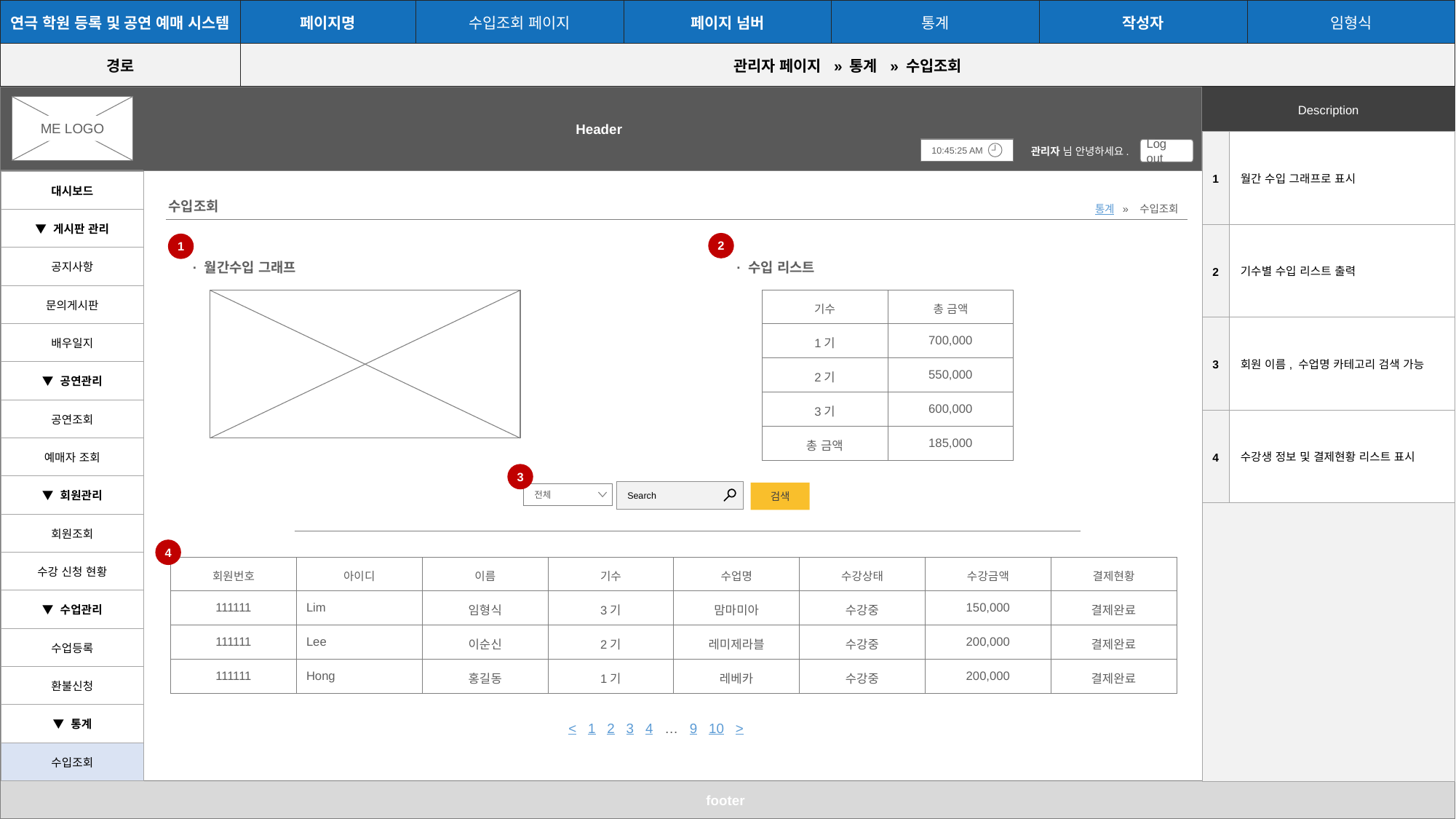

| 연극 학원 등록 및 공연 예매 시스템 | 페이지명 | 수입조회 페이지 | 페이지 넘버 | 통계 | 작성자 | 임형식 |
| --- | --- | --- | --- | --- | --- | --- |
| 경로 | 관리자 페이지  » 통계  » 수입조회 |  |  |  |  |  |
Header
| Description |
| --- |

ME LOGO
| 1 | 월간 수입 그래프로 표시 |
| --- | --- |
| 2 | 기수별 수입 리스트 출력 |
| 3 | 회원 이름, 수업명 카테고리 검색 가능 |
| 4 | 수강생 정보 및 결제현황 리스트 표시 |
|  |  |
10:45:25 AM

관리자 님 안녕하세요.
Log out

| 대시보드 |
| --- |
| ▼ 게시판 관리 |
| 공지사항 |
| 문의게시판 |
| 배우일지 |
| ▼ 공연관리 |
| 공연조회 |
| 예매자 조회 |
| ▼ 회원관리 |
| 회원조회 |
| 수강 신청 현황 |
| ▼ 수업관리 |
| 수업등록 |
| 환불신청 |
| ▼ 통계 |
| 수입조회 |
수입조회
통계  »   수입조회
2
1
· 월간수입 그래프
· 수입 리스트

| 기수 | 총 금액 |
| --- | --- |
| 1기 | 700,000 |
| 2기 | 550,000 |
| 3기 | 600,000 |
| 총 금액 | 185,000 |
3
Search

검색
전체

4
| 회원번호 | 아이디 | 이름 | 기수 | 수업명 | 수강상태 | 수강금액 | 결제현황 |
| --- | --- | --- | --- | --- | --- | --- | --- |
| 111111 | Lim | 임형식 | 3기 | 맘마미아 | 수강중 | 150,000 | 결제완료 |
| 111111 | Lee | 이순신 | 2기 | 레미제라블 | 수강중 | 200,000 | 결제완료 |
| 111111 | Hong | 홍길동 | 1기 | 레베카 | 수강중 | 200,000 | 결제완료 |
<   1   2   3   4   …   9   10   >
footer